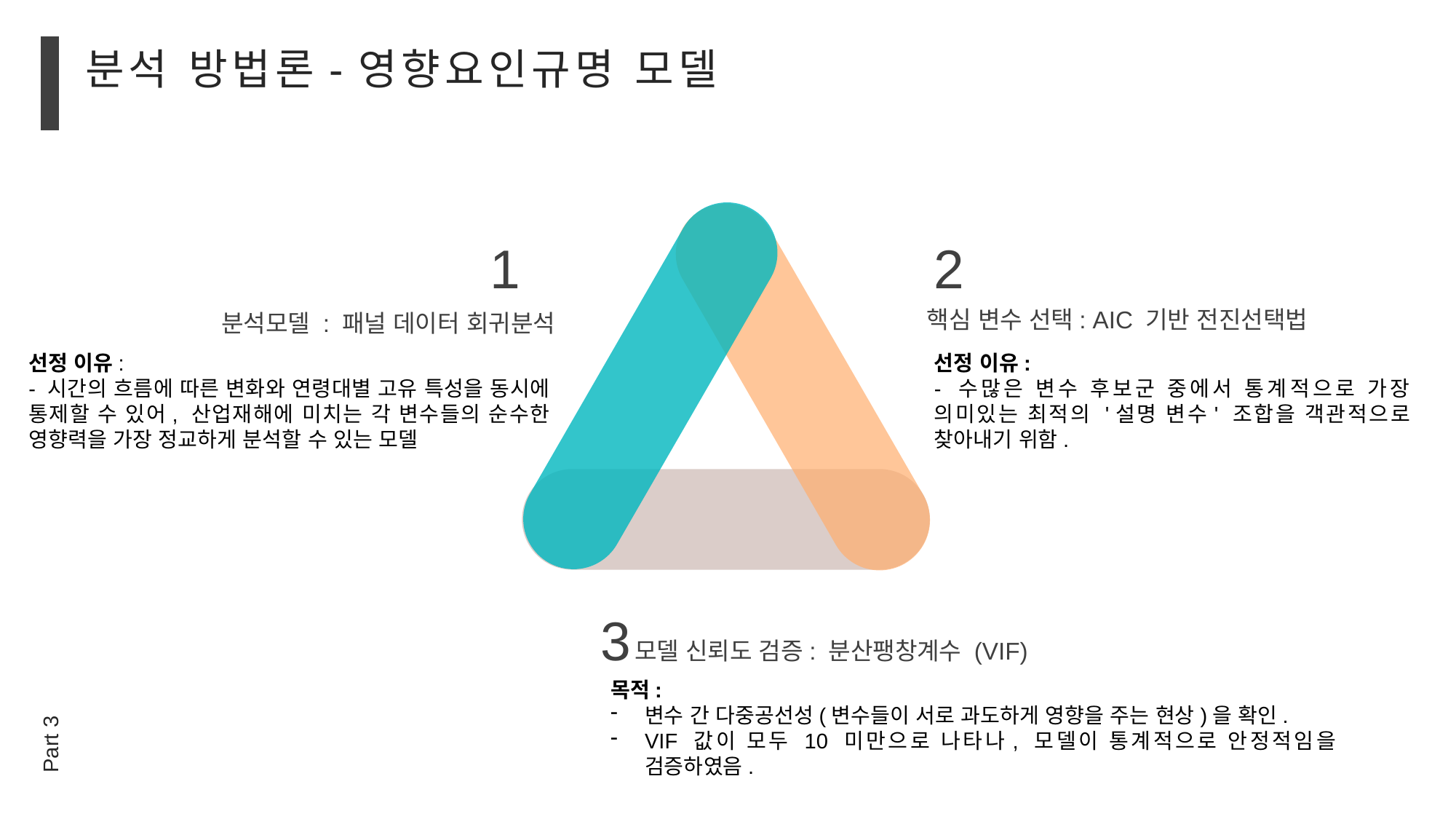

분석 방법론-영향요인규명 모델
1
분석모델 : 패널 데이터 회귀분석
선정 이유:
- 시간의 흐름에 따른 변화와 연령대별 고유 특성을 동시에 통제할 수 있어, 산업재해에 미치는 각 변수들의 순수한 영향력을 가장 정교하게 분석할 수 있는 모델
2
핵심 변수 선택: AIC 기반 전진선택법
선정 이유:
- 수많은 변수 후보군 중에서 통계적으로 가장 의미있는 최적의 '설명 변수' 조합을 객관적으로 찾아내기 위함.

3
모델 신뢰도 검증: 분산팽창계수 (VIF)
목적:
변수 간 다중공선성(변수들이 서로 과도하게 영향을 주는 현상)을 확인.
VIF 값이 모두 10 미만으로 나타나, 모델이 통계적으로 안정적임을 검증하였음.
Part 3